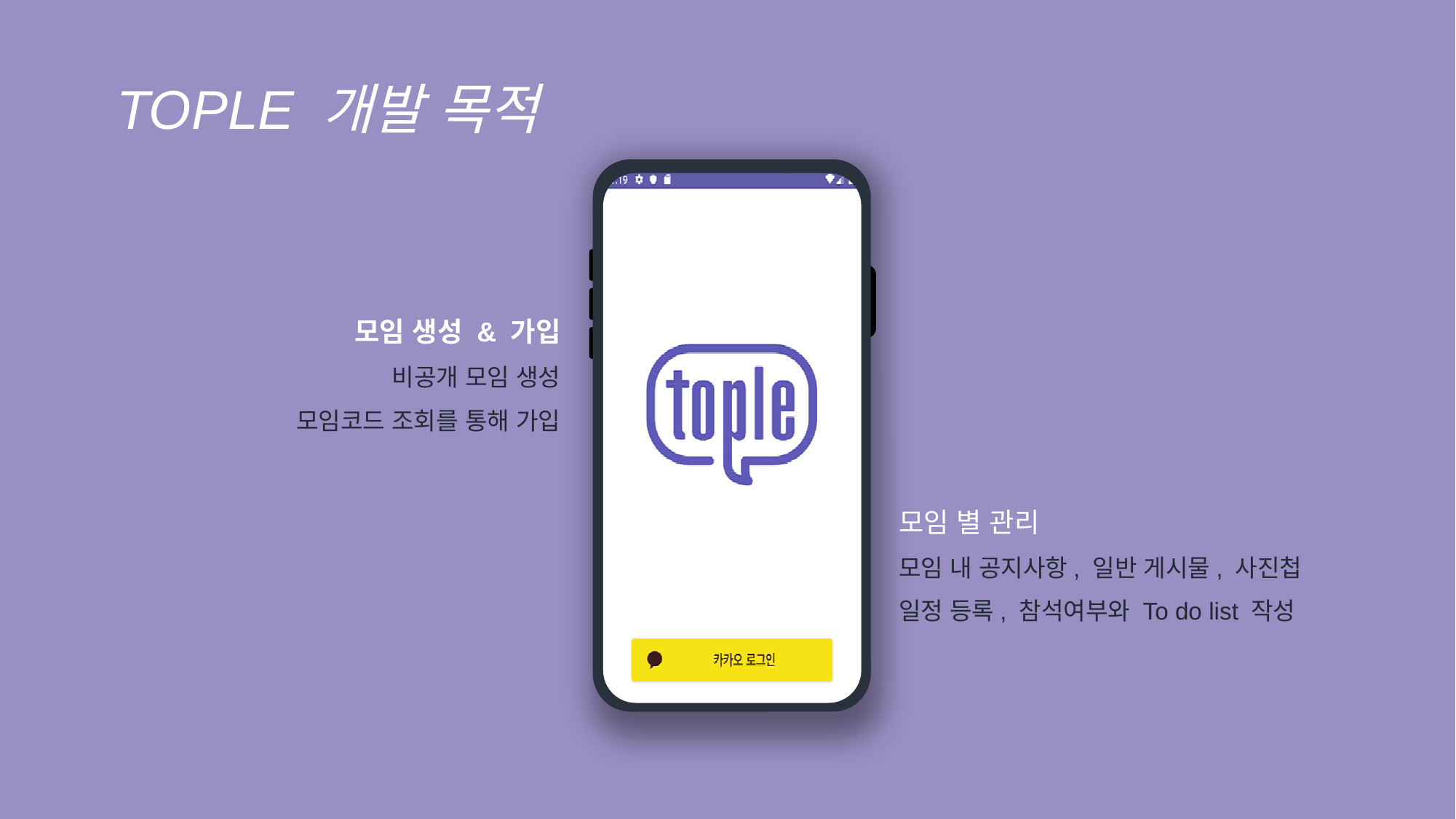

TOPLE 개발 목적

모임 생성 & 가입
비공개 모임 생성
모임코드 조회를 통해 가입
모임 별 관리
모임 내 공지사항, 일반 게시물, 사진첩
일정 등록, 참석여부와 To do list 작성